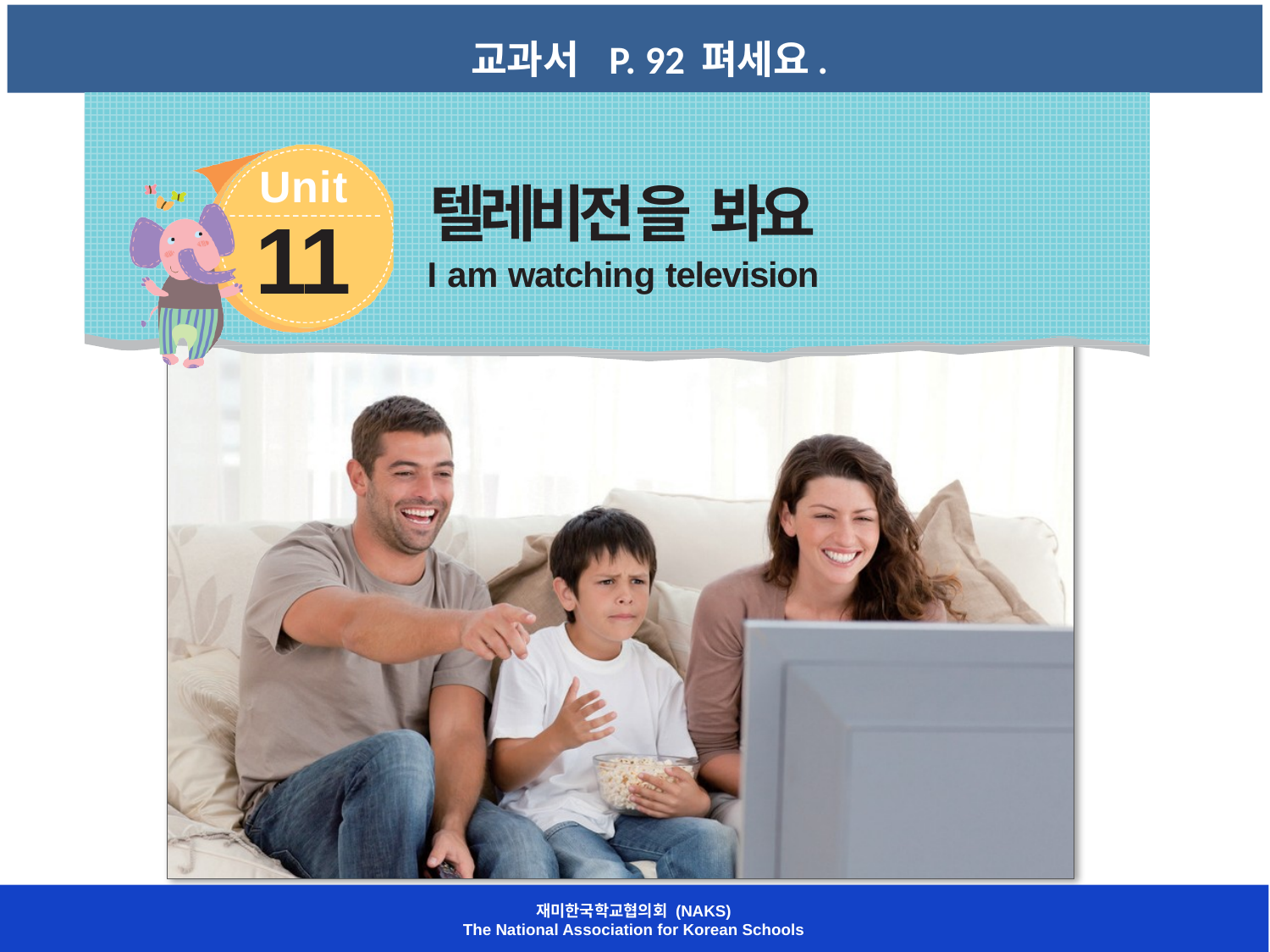

교과서  P. 92 펴세요.

Unit
11
텔레비전을 봐요
I am watching television

재미한국학교협의회 (NAKS)
The National Association for Korean Schools